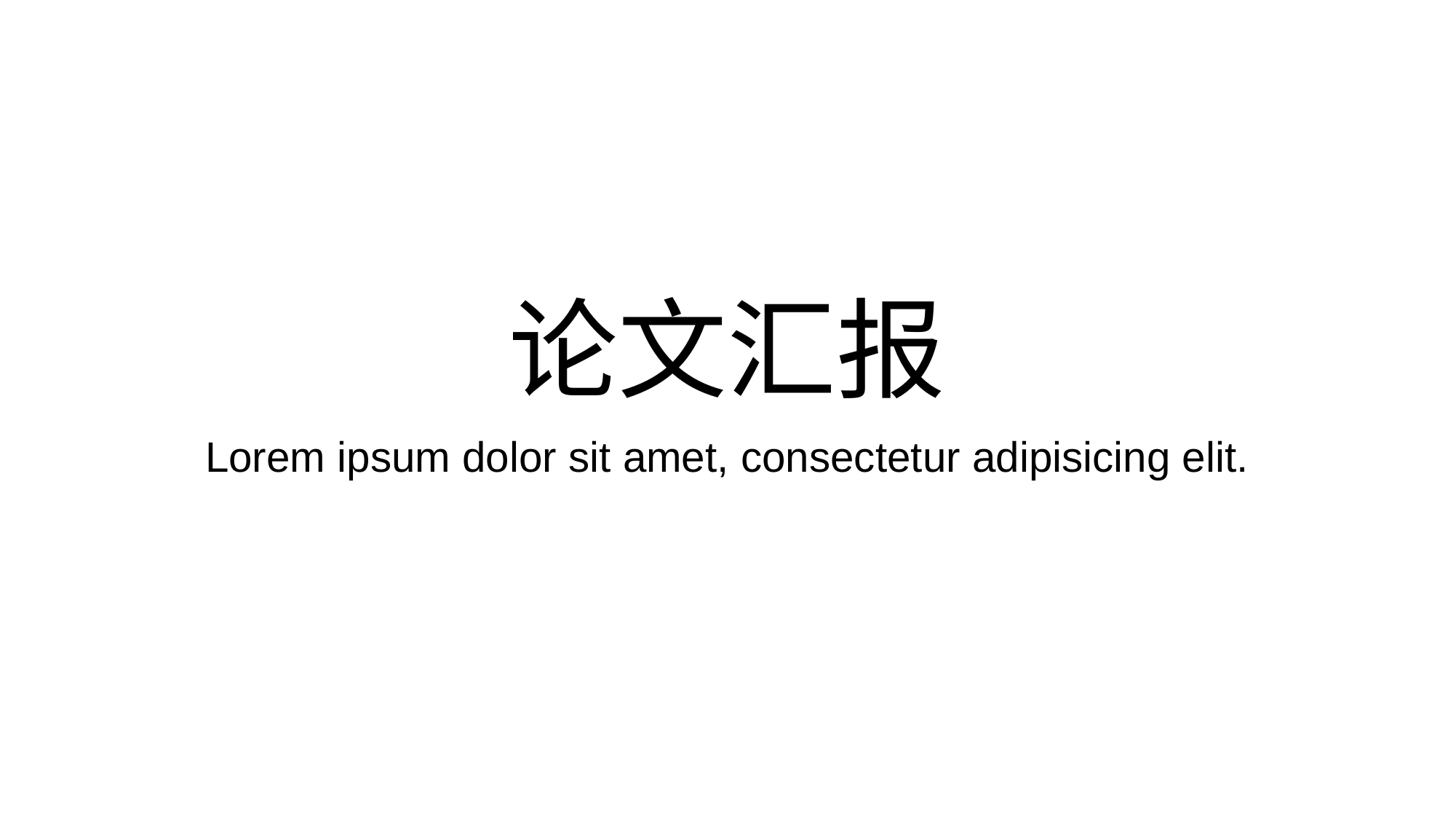

# 论文汇报
Lorem ipsum dolor sit amet, consectetur adipisicing elit.